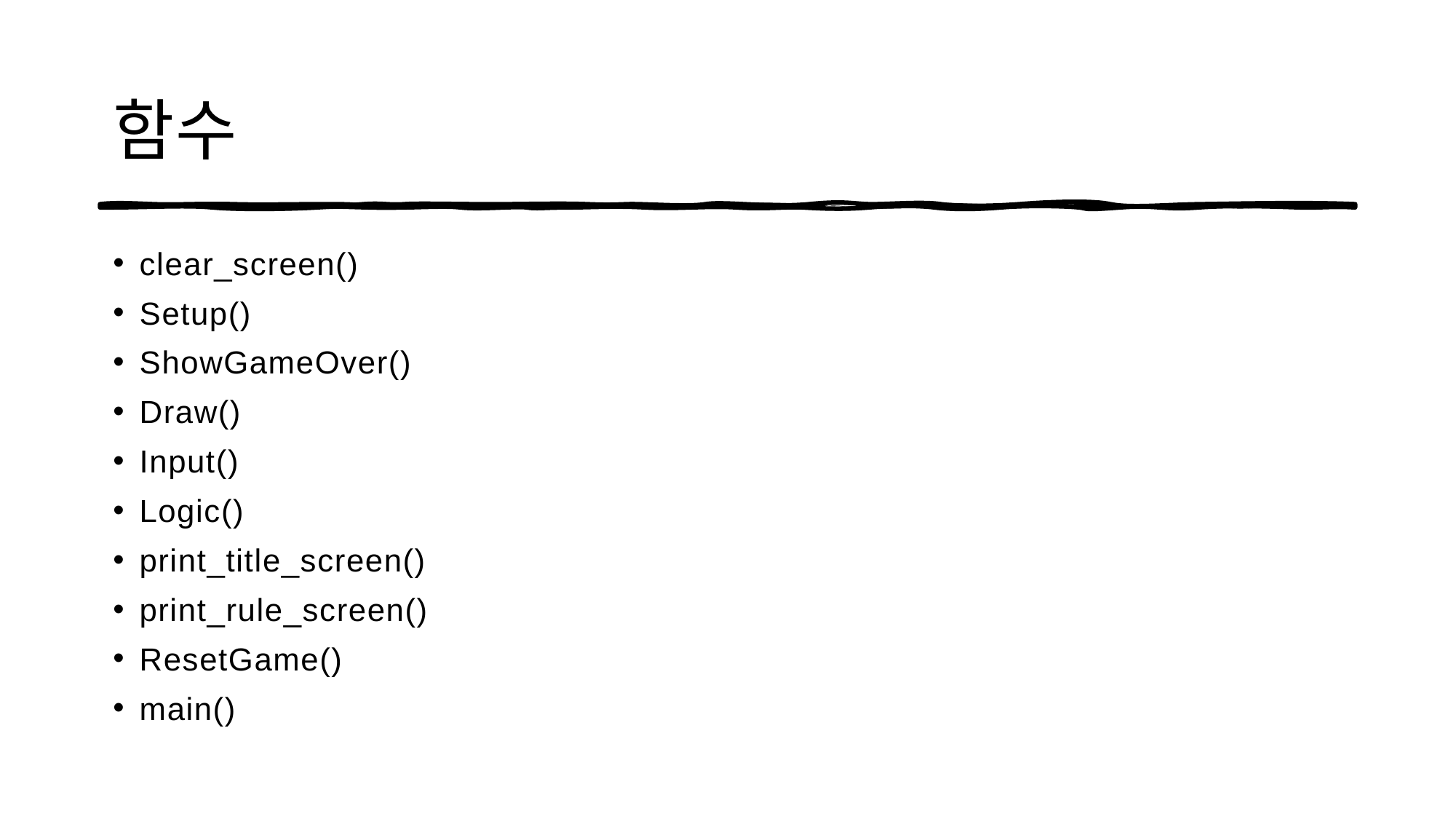

# 함수
clear_screen()
Setup()
ShowGameOver()
Draw()
Input()
Logic()
print_title_screen()
print_rule_screen()
ResetGame()
main()